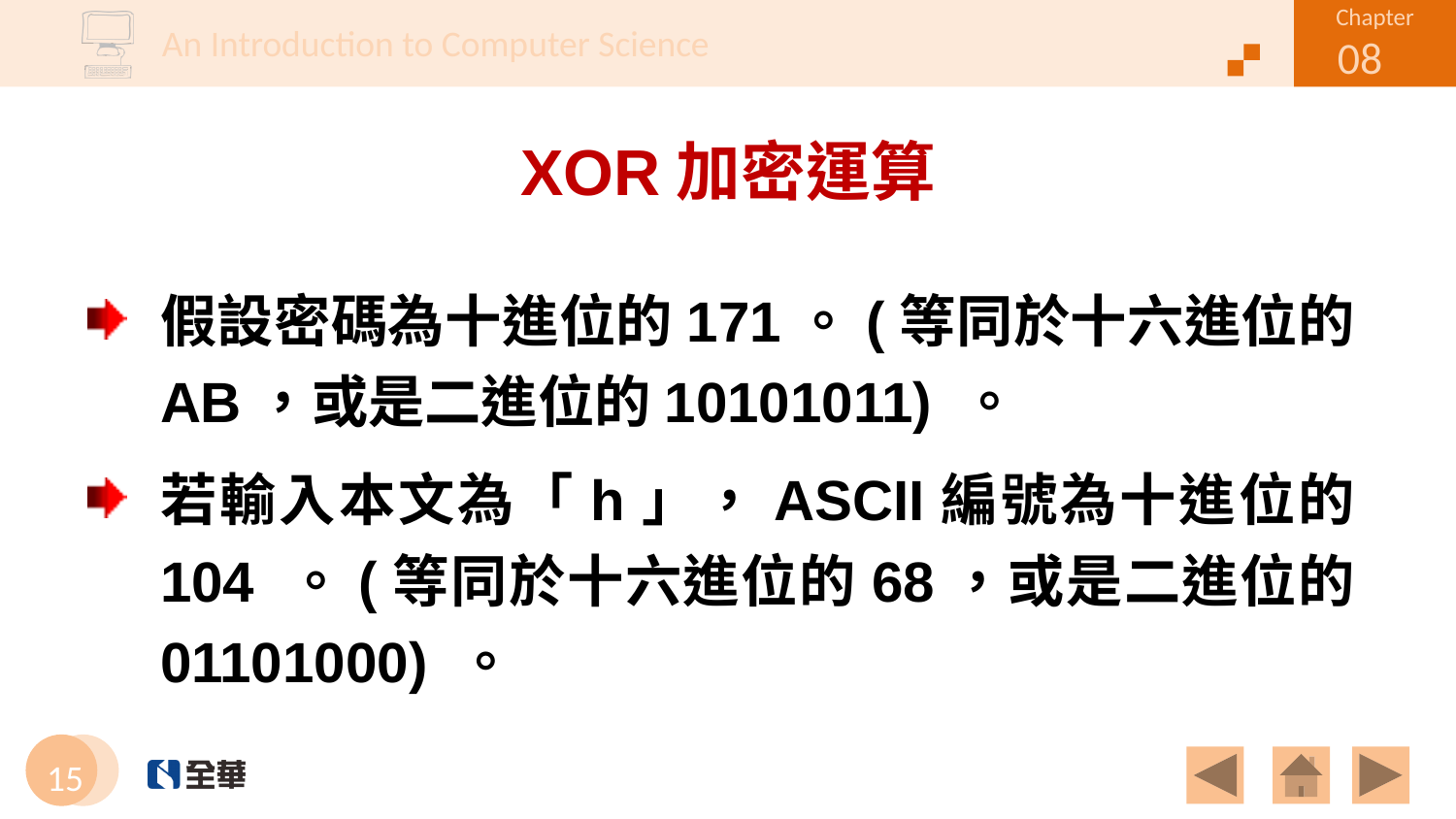

# XOR加密運算
假設密碼為十進位的171。(等同於十六進位的AB，或是二進位的10101011) 。
若輸入本文為「h」，ASCII編號為十進位的104 。(等同於十六進位的68，或是二進位的01101000) 。